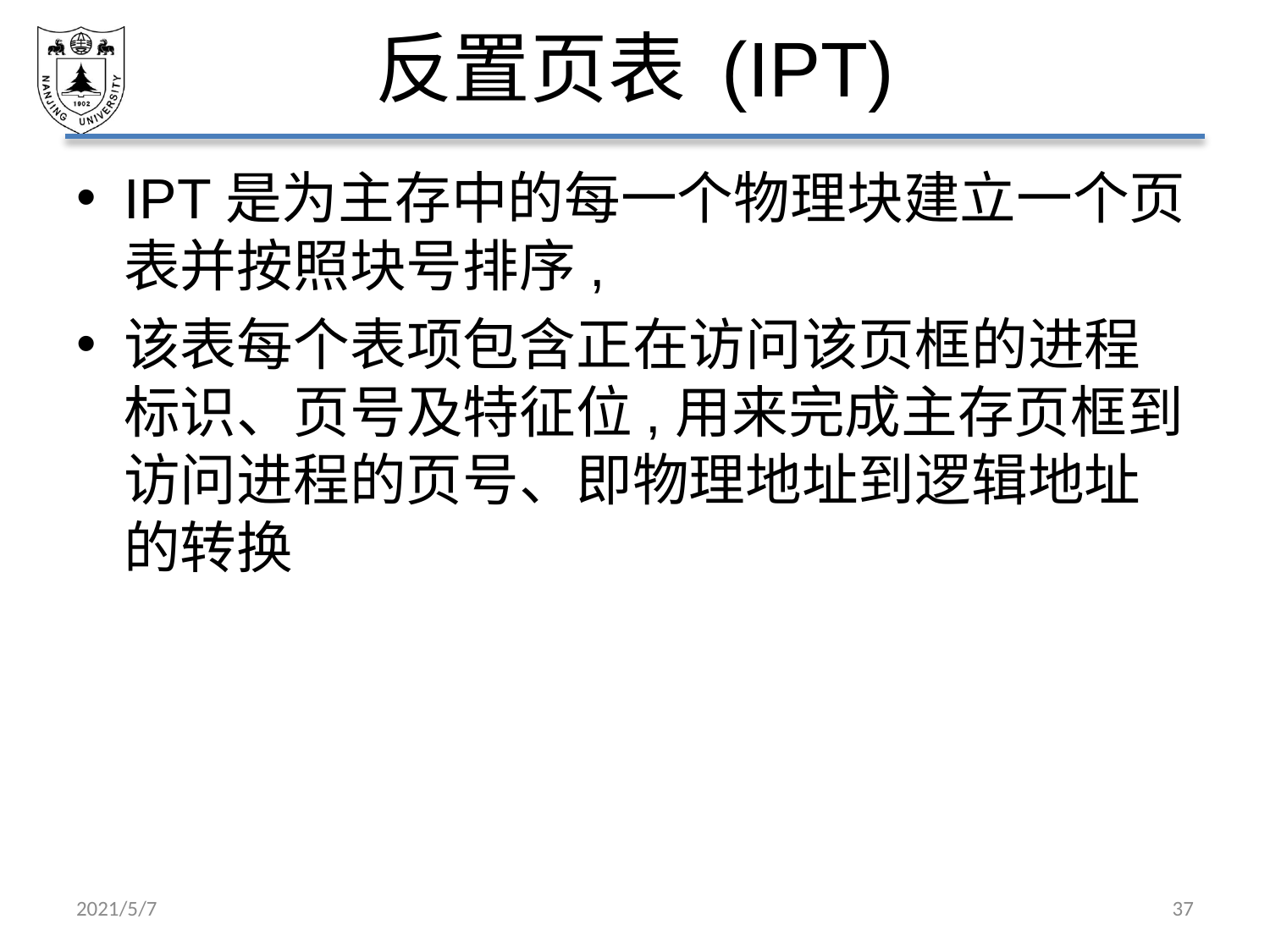

# 反置页表 (IPT)
IPT是为主存中的每一个物理块建立一个页表并按照块号排序,
该表每个表项包含正在访问该页框的进程标识、页号及特征位,用来完成主存页框到访问进程的页号、即物理地址到逻辑地址的转换
2021/5/7
37